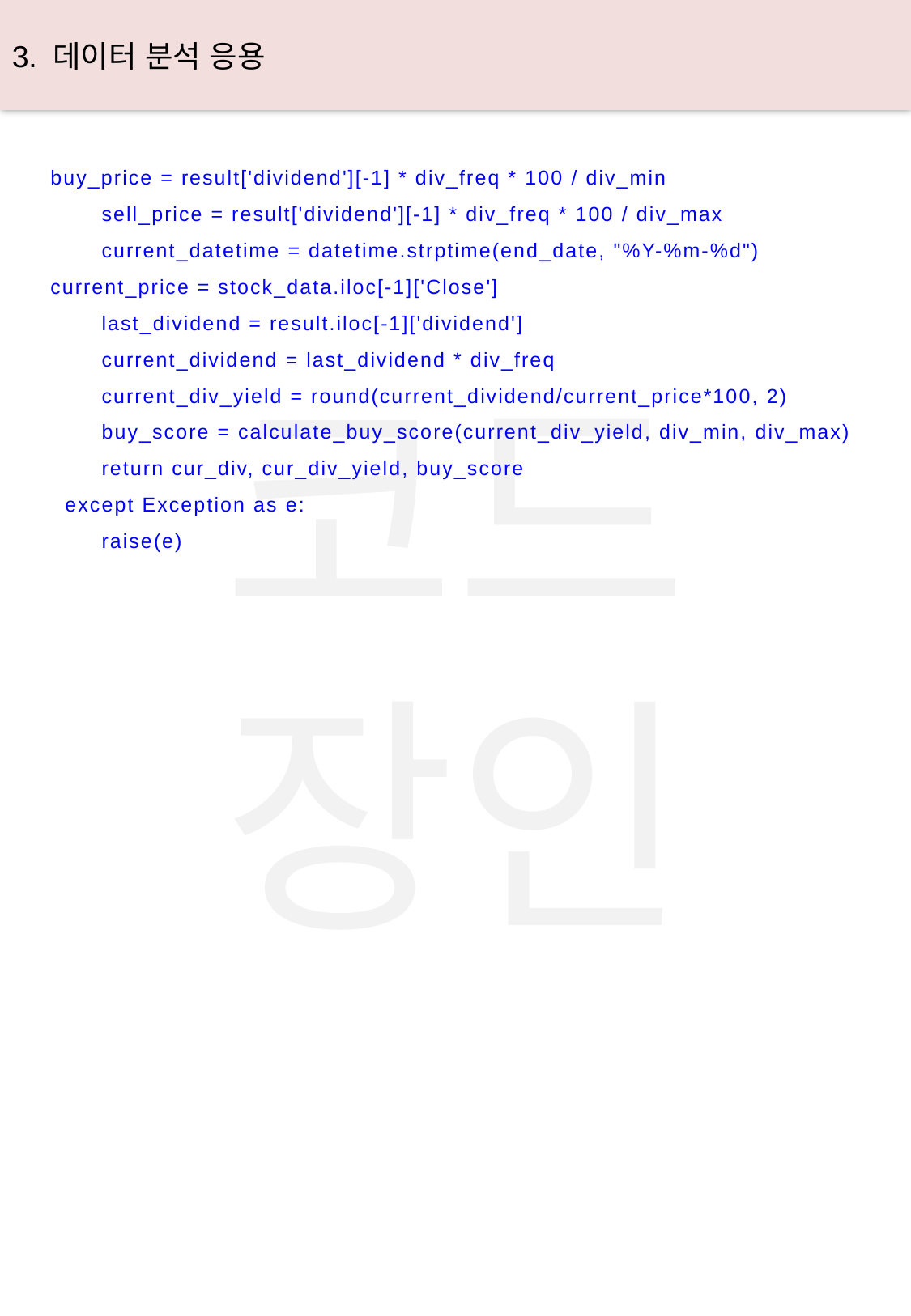

3. 데이터 분석 응용
 buy_price = result['dividend'][-1] * div_freq * 100 / div_min
        sell_price = result['dividend'][-1] * div_freq * 100 / div_max
        current_datetime = datetime.strptime(end_date, "%Y-%m-%d")
 current_price = stock_data.iloc[-1]['Close']
        last_dividend = result.iloc[-1]['dividend']
        current_dividend = last_dividend * div_freq
        current_div_yield = round(current_dividend/current_price*100, 2)
        buy_score = calculate_buy_score(current_div_yield, div_min, div_max)
        return cur_div, cur_div_yield, buy_score
   except Exception as e:
        raise(e)